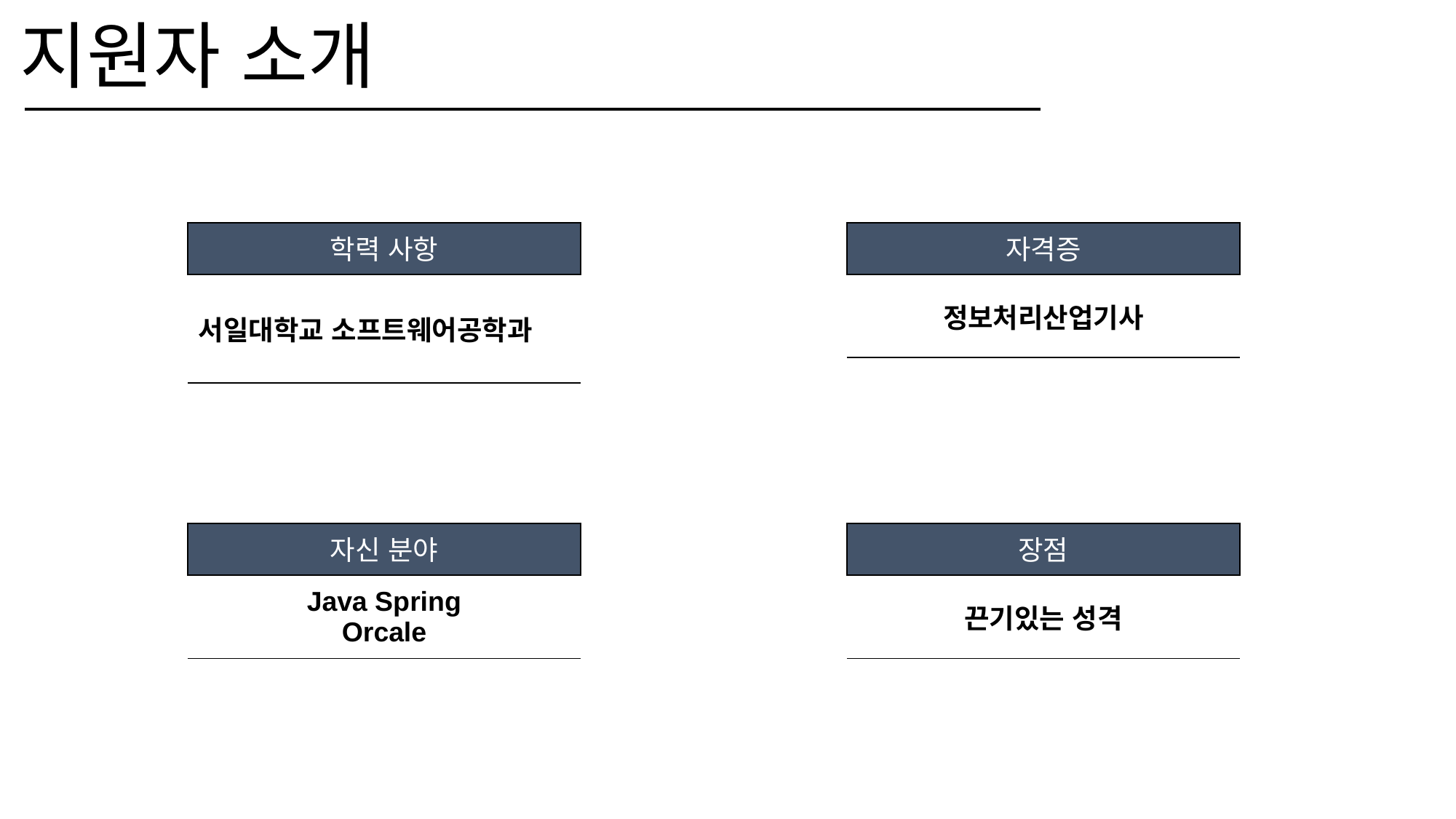

지원자 소개
학력 사항
자격증
| 서일대학교 소프트웨어공학과 |
| --- |
| 정보처리산업기사 |
| --- |
자신 분야
장점
| Java Spring Orcale |
| --- |
| 끈기있는 성격 |
| --- |